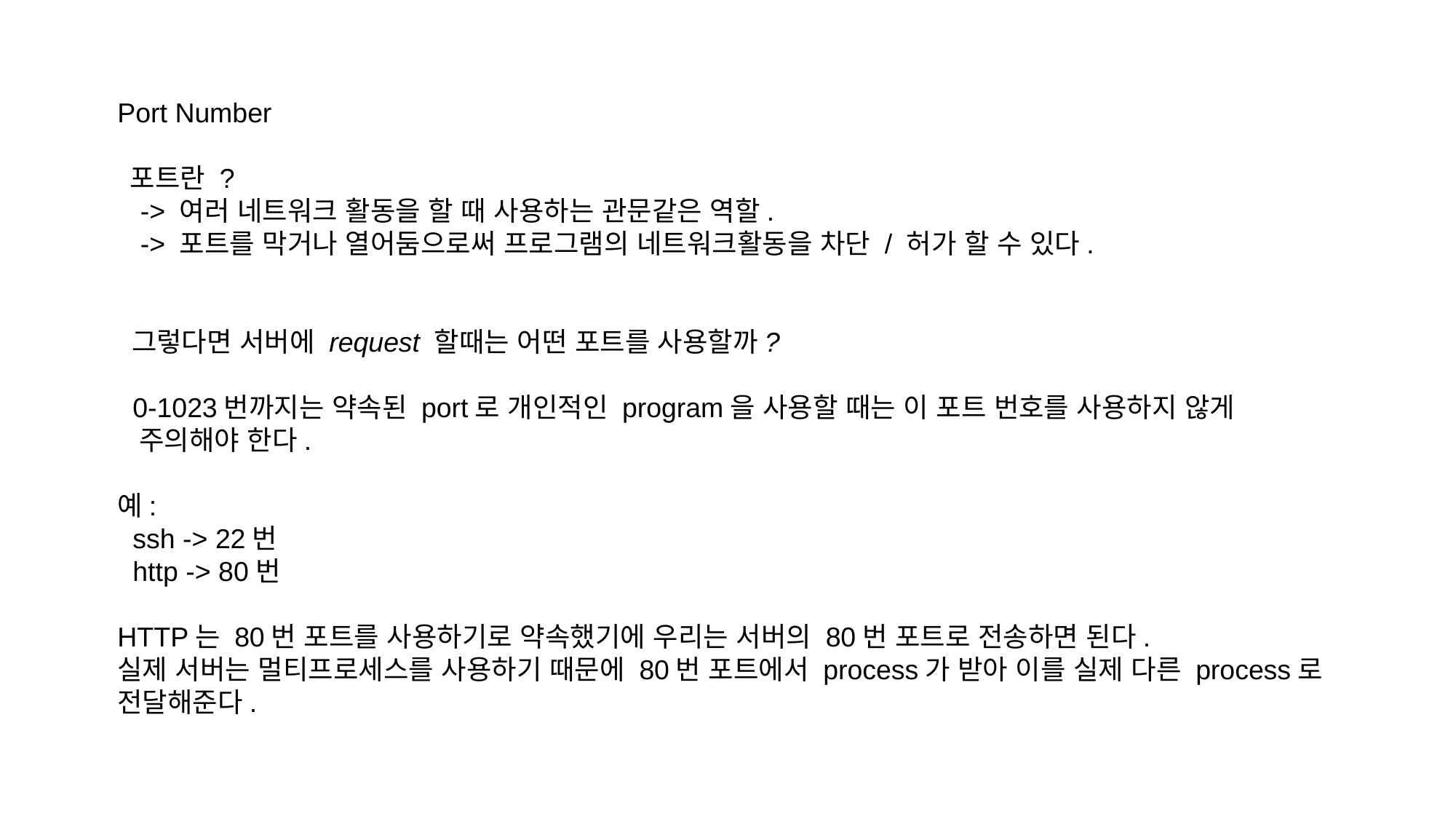

Port Number

 포트란 ?
   -> 여러 네트워크 활동을 할 때 사용하는 관문같은 역할.
   -> 포트를 막거나 열어둠으로써 프로그램의 네트워크활동을 차단 / 허가 할 수 있다.

 그렇다면 서버에 request 할때는 어떤 포트를 사용할까?

  0-1023번까지는 약속된 port로 개인적인 program을 사용할 때는 이 포트 번호를 사용하지 않게
  주의해야 한다.

예:
  ssh -> 22번
  http -> 80번

HTTP는 80번 포트를 사용하기로 약속했기에 우리는 서버의 80번 포트로 전송하면 된다.
실제 서버는 멀티프로세스를 사용하기 때문에 80번 포트에서 process가 받아 이를 실제 다른 process로 전달해준다.